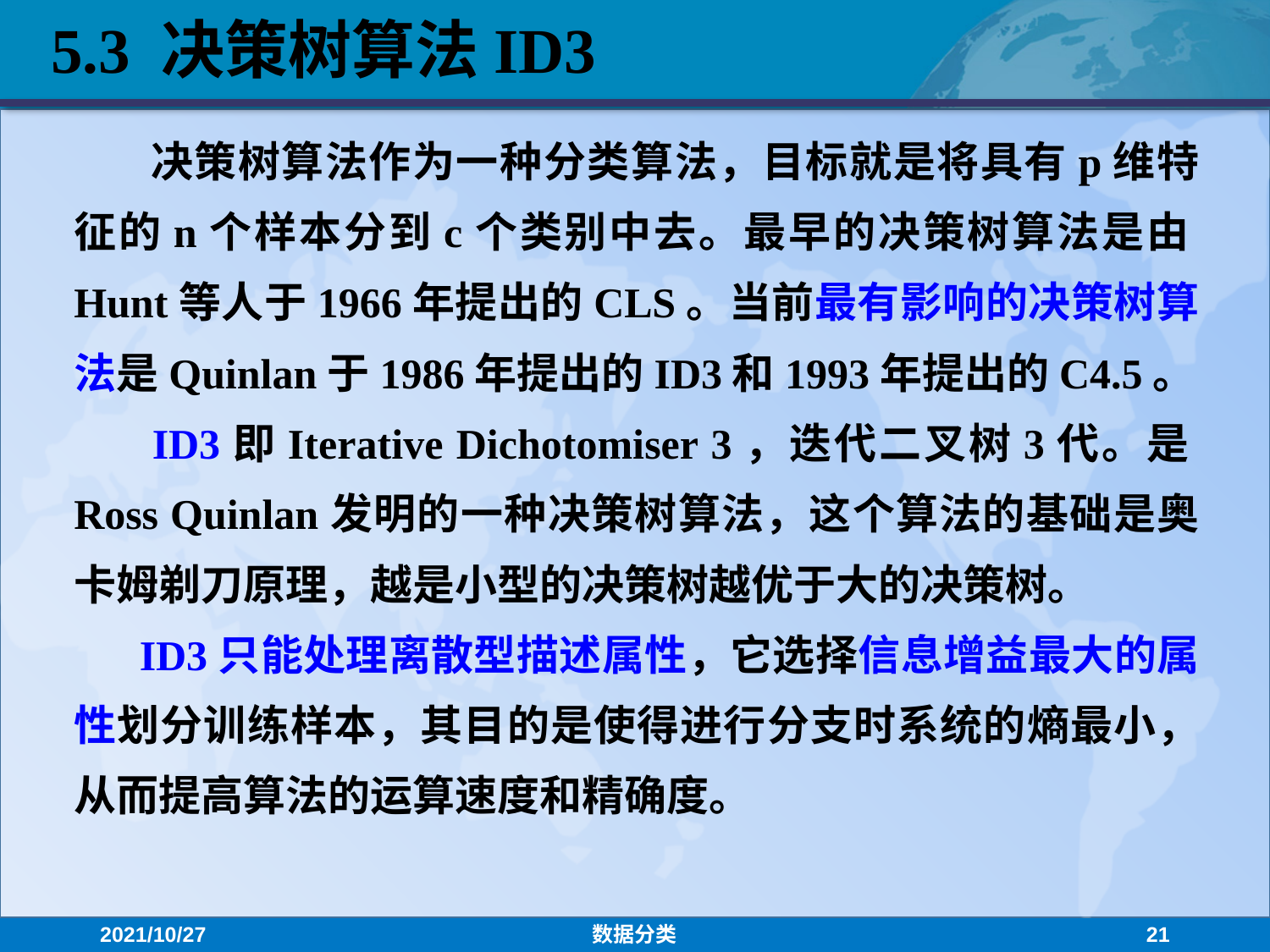

5.3 决策树算法ID3
      决策树算法作为一种分类算法，目标就是将具有p维特征的n个样本分到c个类别中去。最早的决策树算法是由Hunt等人于1966年提出的CLS。当前最有影响的决策树算法是Quinlan于1986年提出的ID3和1993年提出的C4.5。
      ID3即Iterative Dichotomiser 3，迭代二叉树3代。是Ross Quinlan发明的一种决策树算法，这个算法的基础是奥卡姆剃刀原理，越是小型的决策树越优于大的决策树。
      ID3只能处理离散型描述属性，它选择信息增益最大的属性划分训练样本，其目的是使得进行分支时系统的熵最小，从而提高算法的运算速度和精确度。

2021/10/27
数据分类
21